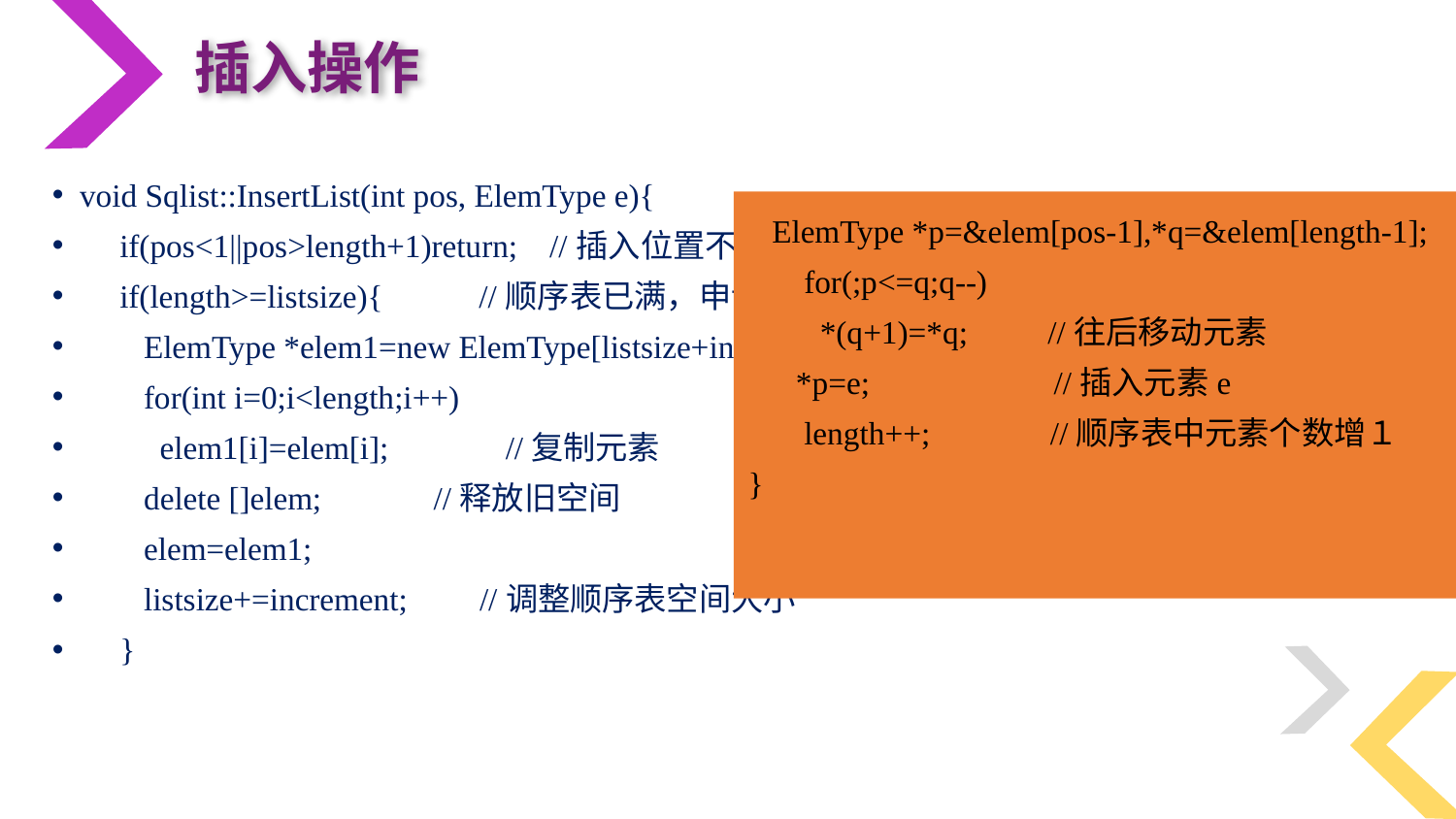

插入操作
void Sqlist::InsertList(int pos, ElemType e){
     if(pos<1||pos>length+1)return;    //插入位置不合理，出错处理
     if(length>=listsize){            //顺序表已满，申请新空间
        ElemType *elem1=new ElemType[listsize+increment];   //分配新空间
        for(int i=0;i<length;i++)
          elem1[i]=elem[i];　　     //复制元素
        delete []elem;              //释放旧空间
        elem=elem1;
        listsize+=increment;         //调整顺序表空间大小
     }

   ElemType *p=&elem[pos-1],*q=&elem[length-1];
       for(;p<=q;q--)
         *(q+1)=*q;          //往后移动元素
      *p=e;                       //插入元素e
       length++;               //顺序表中元素个数增１
}